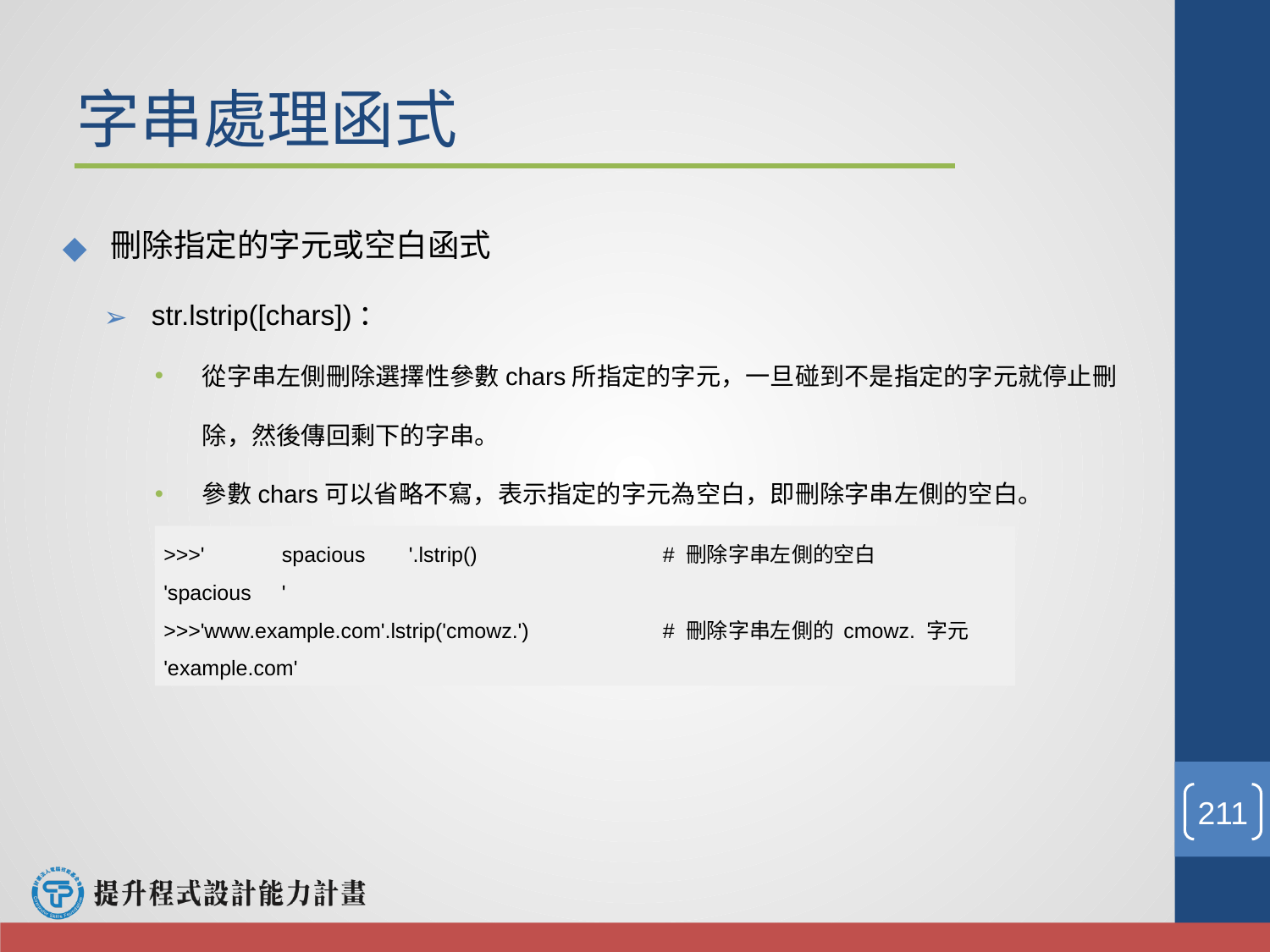

# 字串處理函式
刪除指定的字元或空白函式
str.lstrip([chars])：
從字串左側刪除選擇性參數chars所指定的字元，一旦碰到不是指定的字元就停止刪除，然後傳回剩下的字串。
參數chars可以省略不寫，表示指定的字元為空白，即刪除字串左側的空白。
>>>'	spacious	'.lstrip()		# 刪除字串左側的空白
'spacious	'
>>>'www.example.com'.lstrip('cmowz.')		# 刪除字串左側的 cmowz. 字元
'example.com'

211